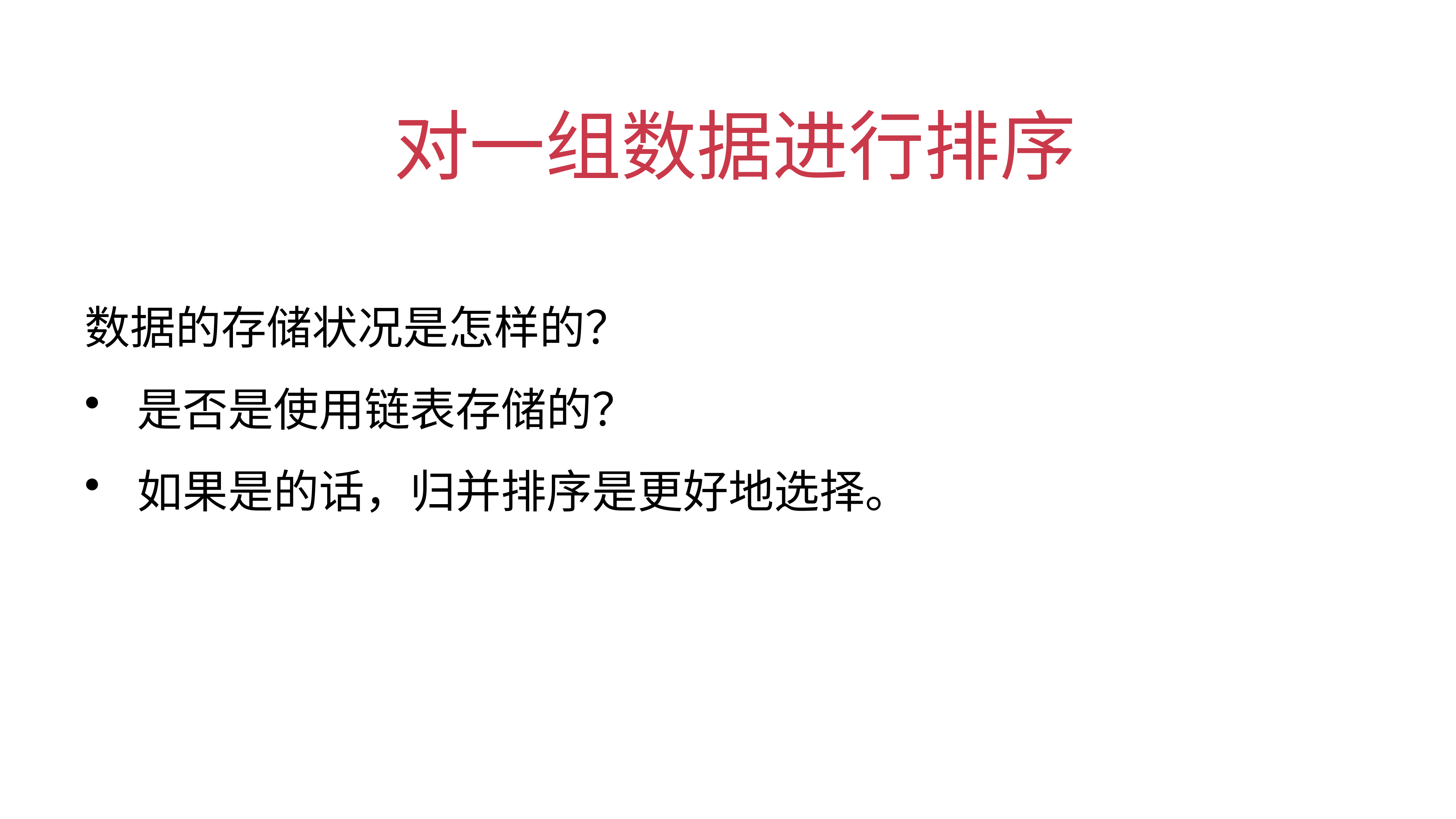

# 对一组数据进行排序
数据的存储状况是怎样的？
  是否是使用链表存储的？
  如果是的话，归并排序是更好地选择。